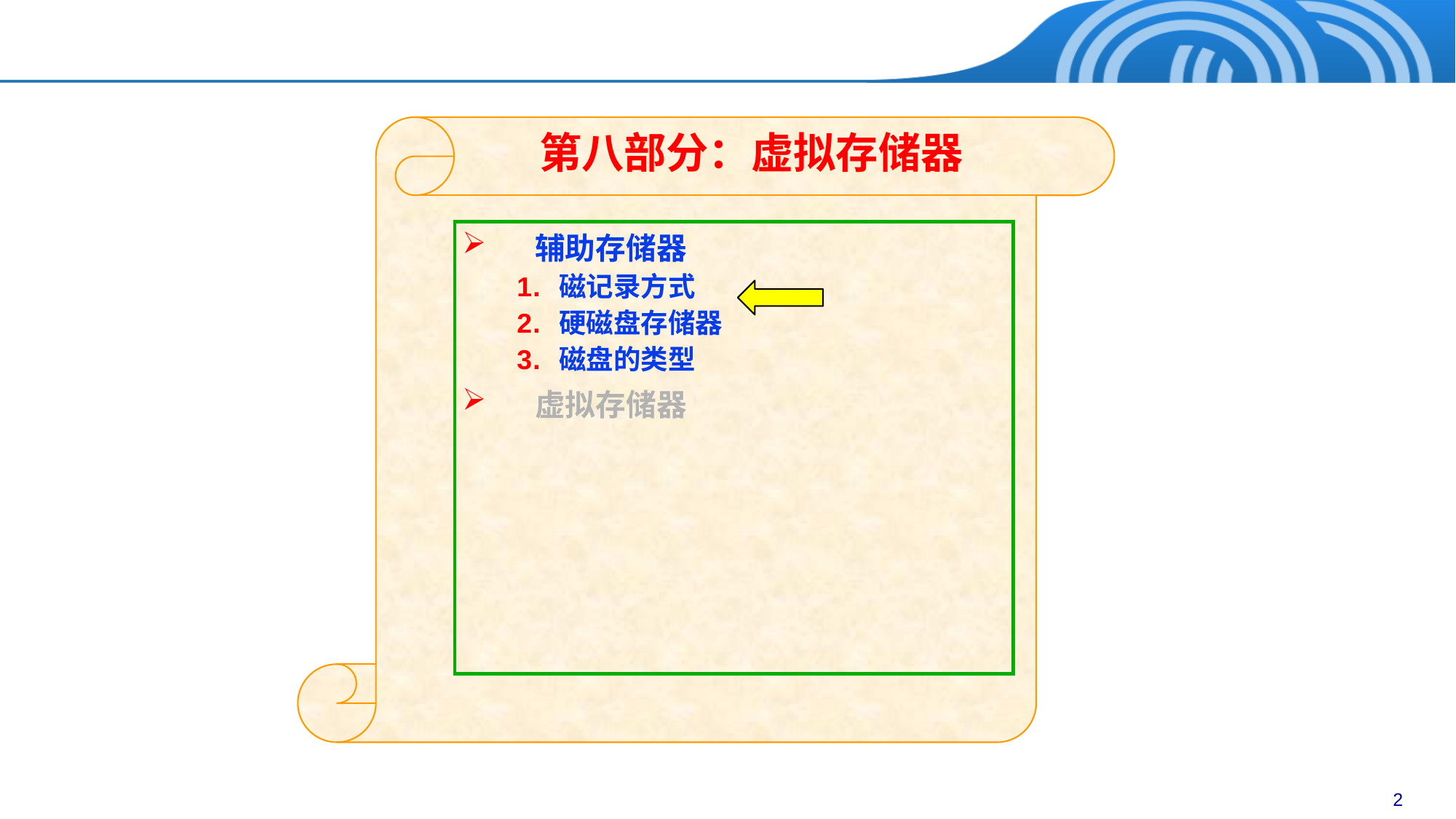

第八部分：虚拟存储器
辅助存储器
磁记录方式
硬磁盘存储器
磁盘的类型
虚拟存储器